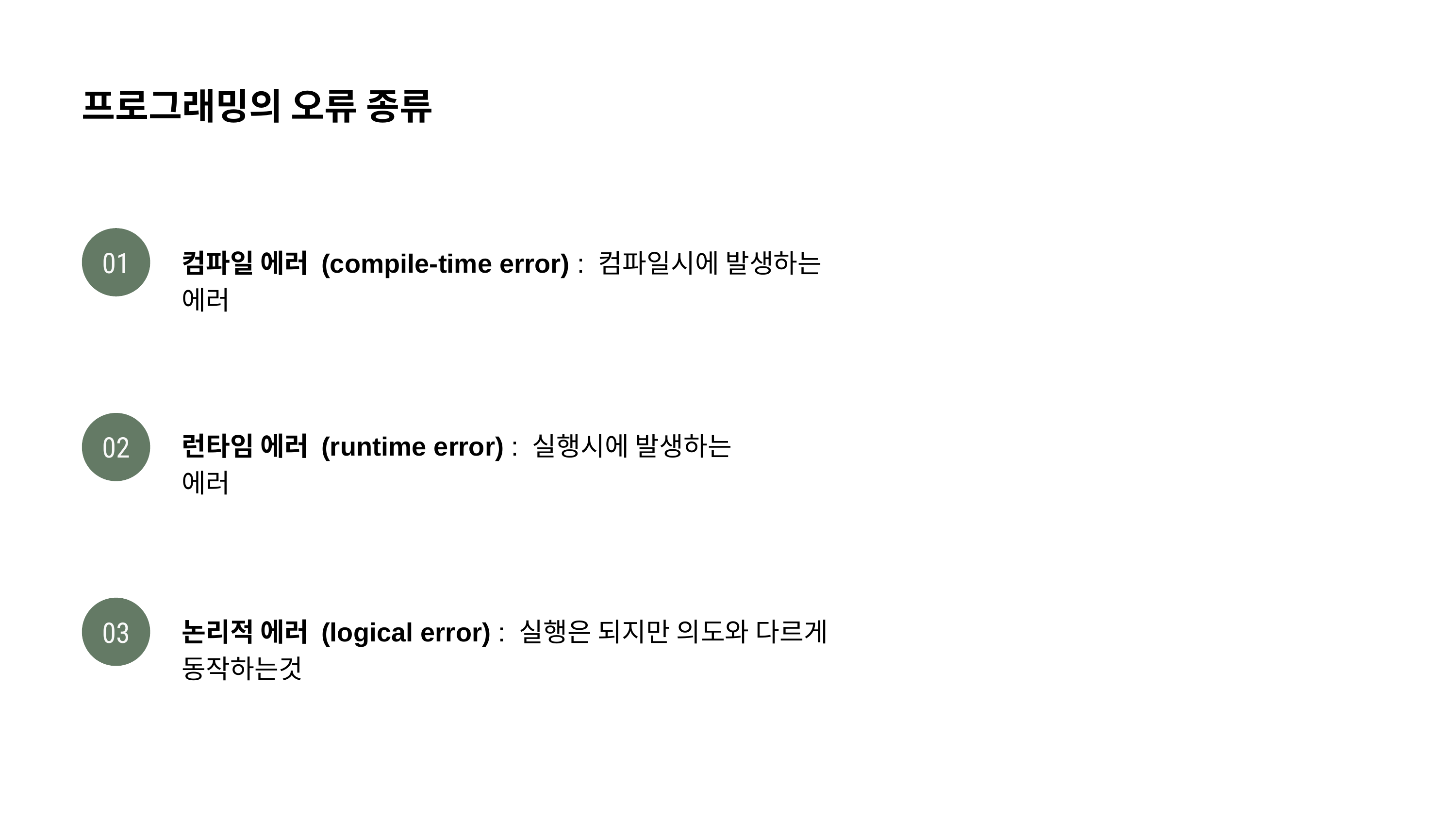

프로그래밍의 오류 종류

01
컴파일 에러 (compile-time error) : 컴파일시에 발생하는 에러

02
런타임 에러 (runtime error) : 실행시에 발생하는 에러

03
논리적 에러 (logical error) : 실행은 되지만 의도와 다르게 동작하는것